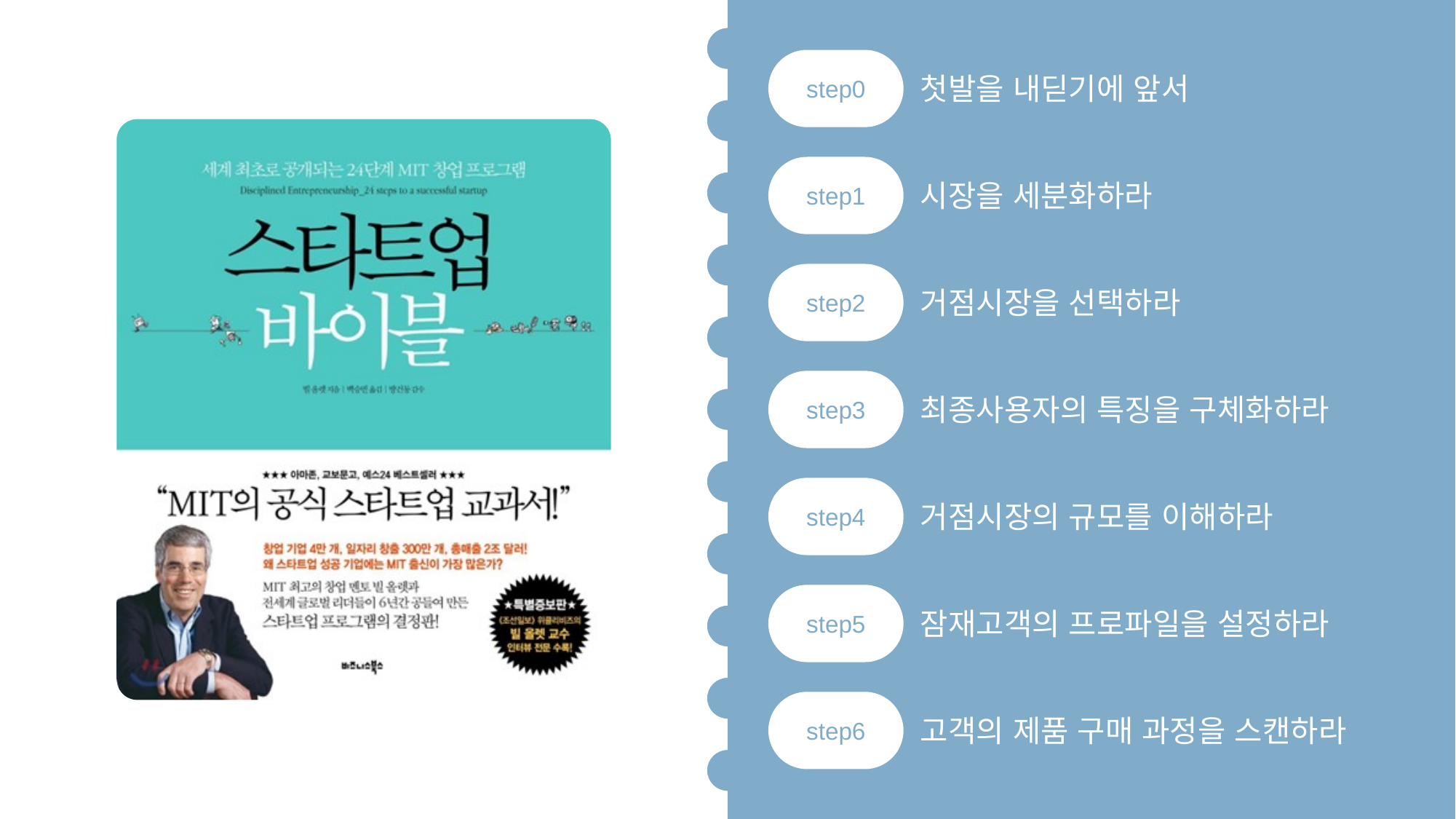

step0
첫발을 내딛기에 앞서

step1
시장을 세분화하라
step2
거점시장을 선택하라
step3
최종사용자의 특징을 구체화하라
step4
거점시장의 규모를 이해하라
step5
잠재고객의 프로파일을 설정하라
step6
고객의 제품 구매 과정을 스캔하라